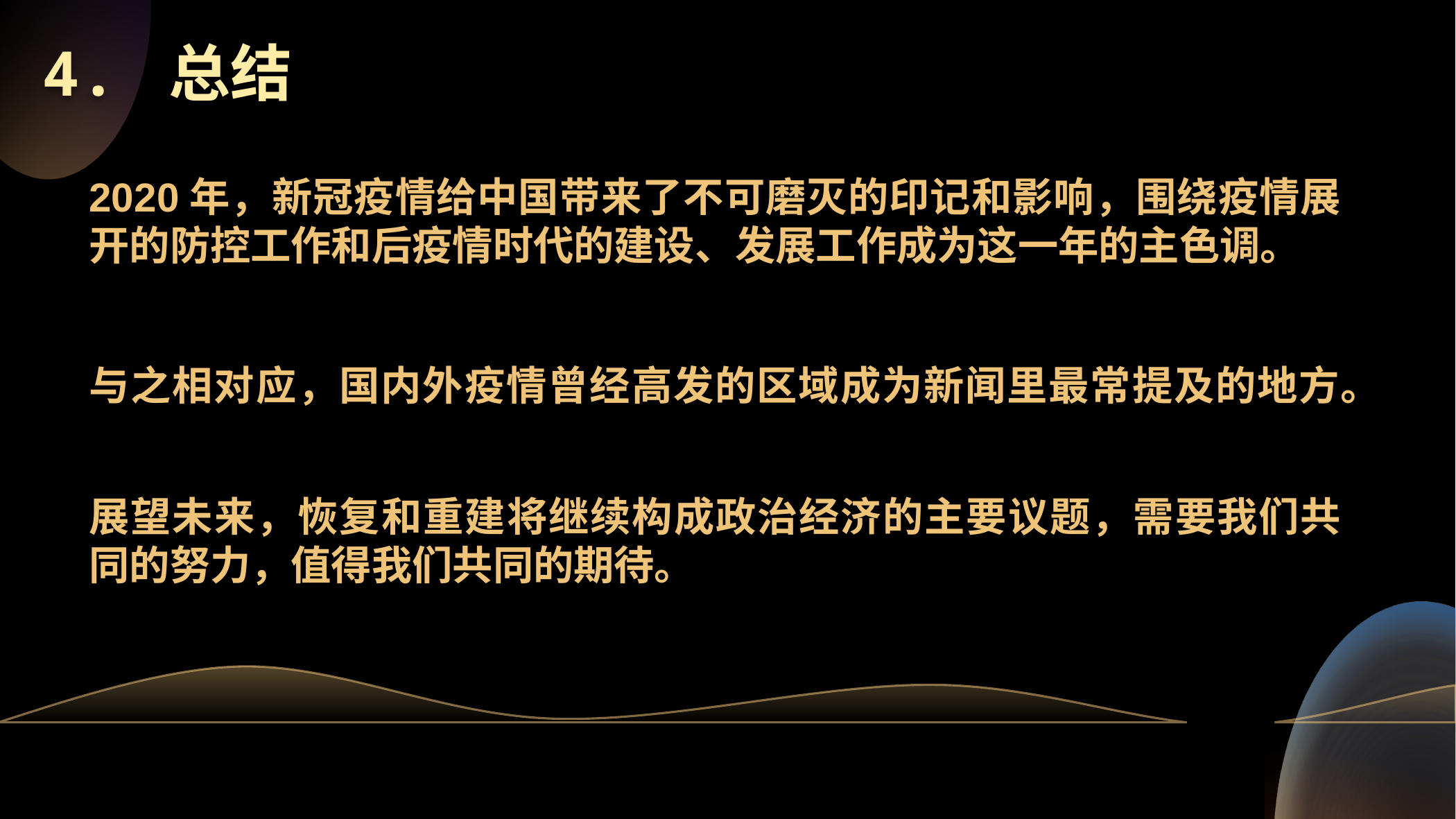

4. 总结
2020年，新冠疫情给中国带来了不可磨灭的印记和影响，围绕疫情展开的防控工作和后疫情时代的建设、发展工作成为这一年的主色调。
与之相对应，国内外疫情曾经高发的区域成为新闻里最常提及的地方。
更改文字
鼠标点击这里，输入您的文本文字，更改文字的颜色或者大小属性。还可以设置合适的文字格式，
更改文字
鼠标点击这里，输入您的文本文字，更改文字的颜色或者大小属性。还可以设置合适的文字格式，
更改文字
鼠标点击这里，输入您的文本文字，更改文字的颜色或者大小属性。
更改文字
鼠标点击这里，输入您的文本文字，更改文字的颜色或者大小属性。
展望未来，恢复和重建将继续构成政治经济的主要议题，需要我们共同的努力，值得我们共同的期待。